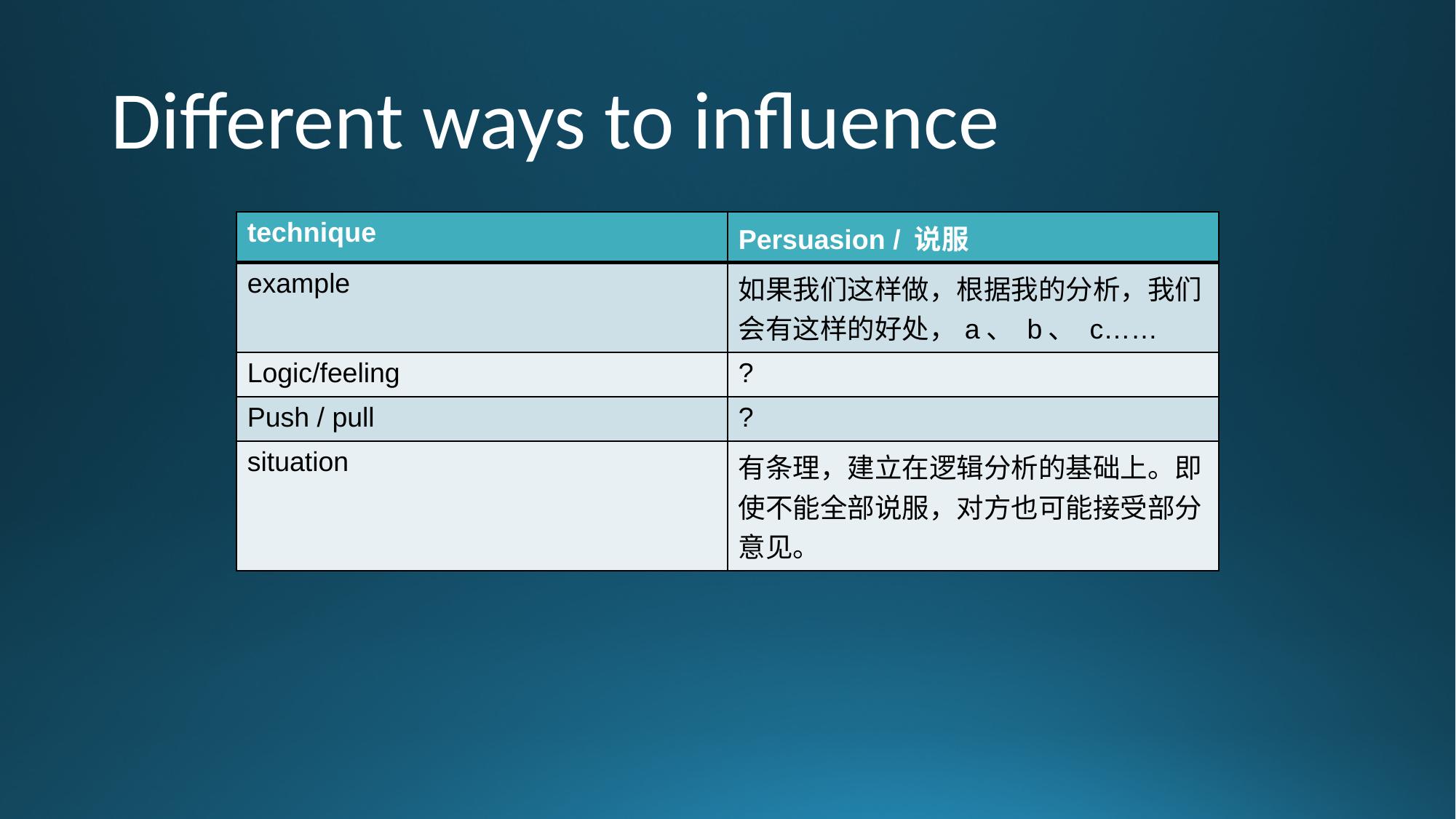

# Different ways to influence
| technique | Persuasion / 说服 |
| --- | --- |
| example | 如果我们这样做，根据我的分析，我们会有这样的好处，a、 b、 c…… |
| Logic/feeling | ? |
| Push / pull | ? |
| situation | 有条理，建立在逻辑分析的基础上。即使不能全部说服，对方也可能接受部分意见。 |